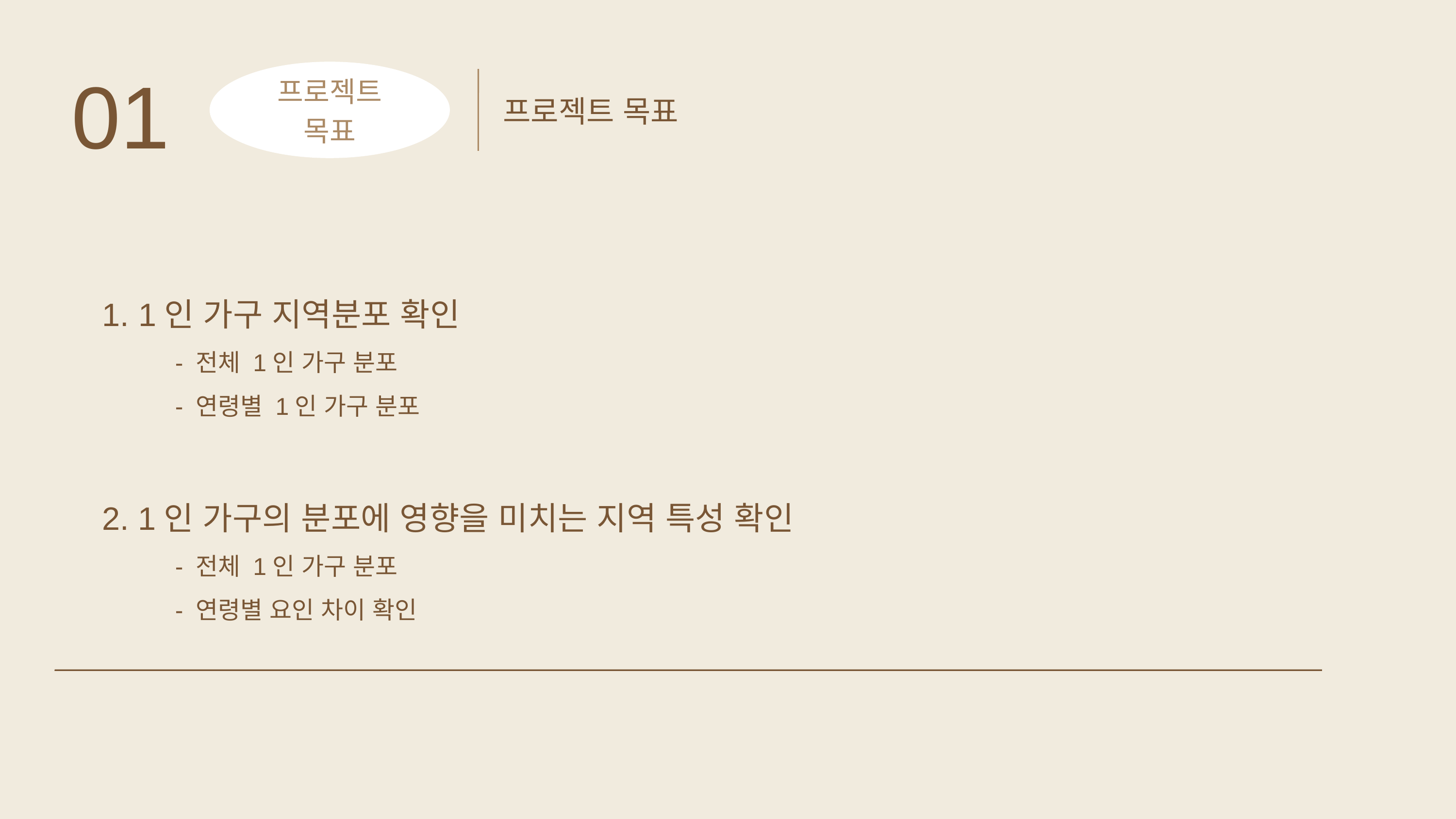

01

프로젝트
목표

프로젝트 목표
1인 가구 지역분포 확인
	- 전체 1인 가구 분포
	- 연령별 1인 가구 분포

2. 1인 가구의 분포에 영향을 미치는 지역 특성 확인
	- 전체 1인 가구 분포
	- 연령별 요인 차이 확인